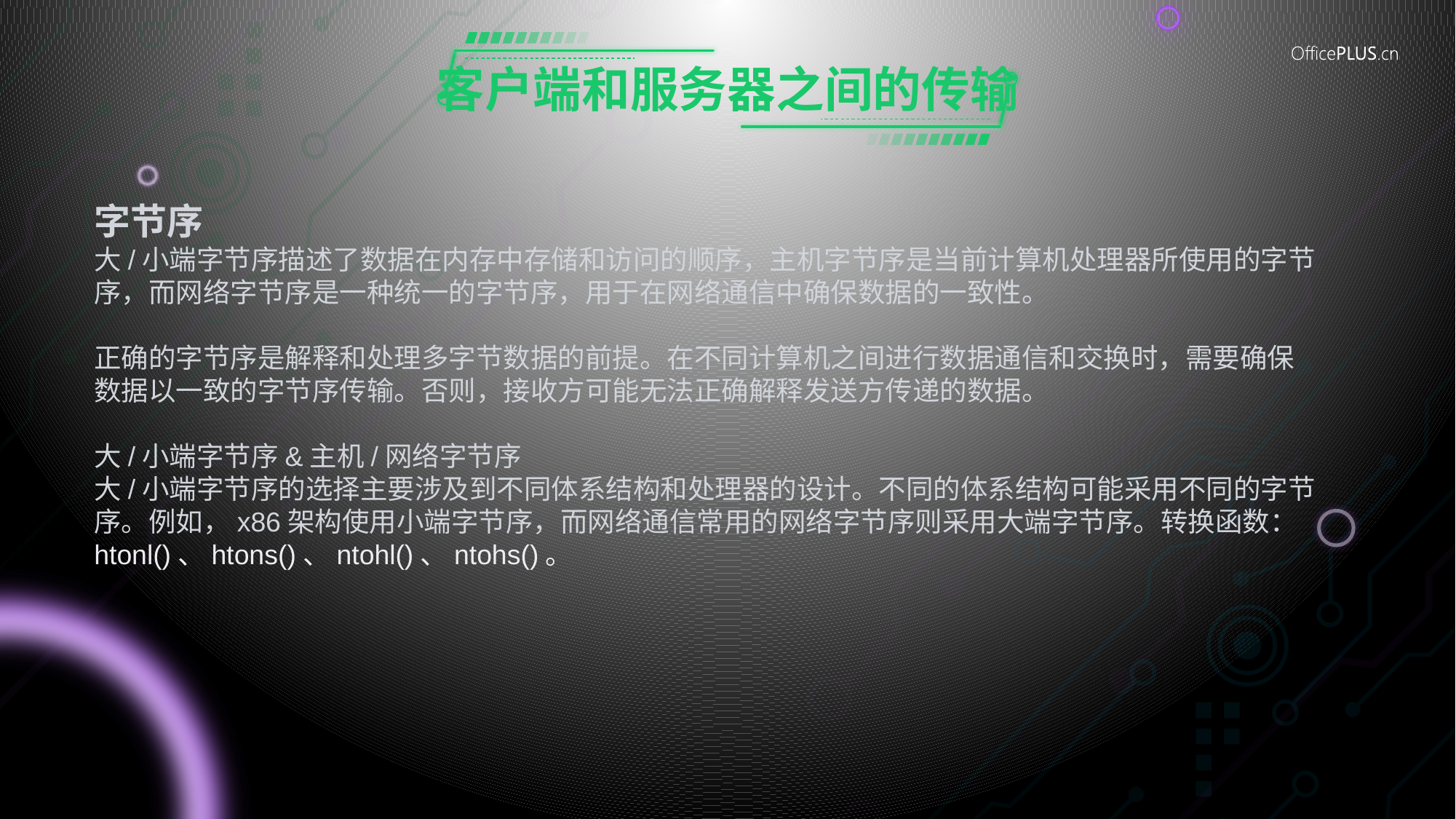

# 客户端和服务器之间的传输
字节序
大/小端字节序描述了数据在内存中存储和访问的顺序，主机字节序是当前计算机处理器所使用的字节序，而网络字节序是一种统一的字节序，用于在网络通信中确保数据的一致性。

正确的字节序是解释和处理多字节数据的前提。在不同计算机之间进行数据通信和交换时，需要确保数据以一致的字节序传输。否则，接收方可能无法正确解释发送方传递的数据。

大/小端字节序&主机/网络字节序
大/小端字节序的选择主要涉及到不同体系结构和处理器的设计。不同的体系结构可能采用不同的字节序。例如，x86架构使用小端字节序，而网络通信常用的网络字节序则采用大端字节序。转换函数： htonl()、htons()、ntohl()、ntohs()。